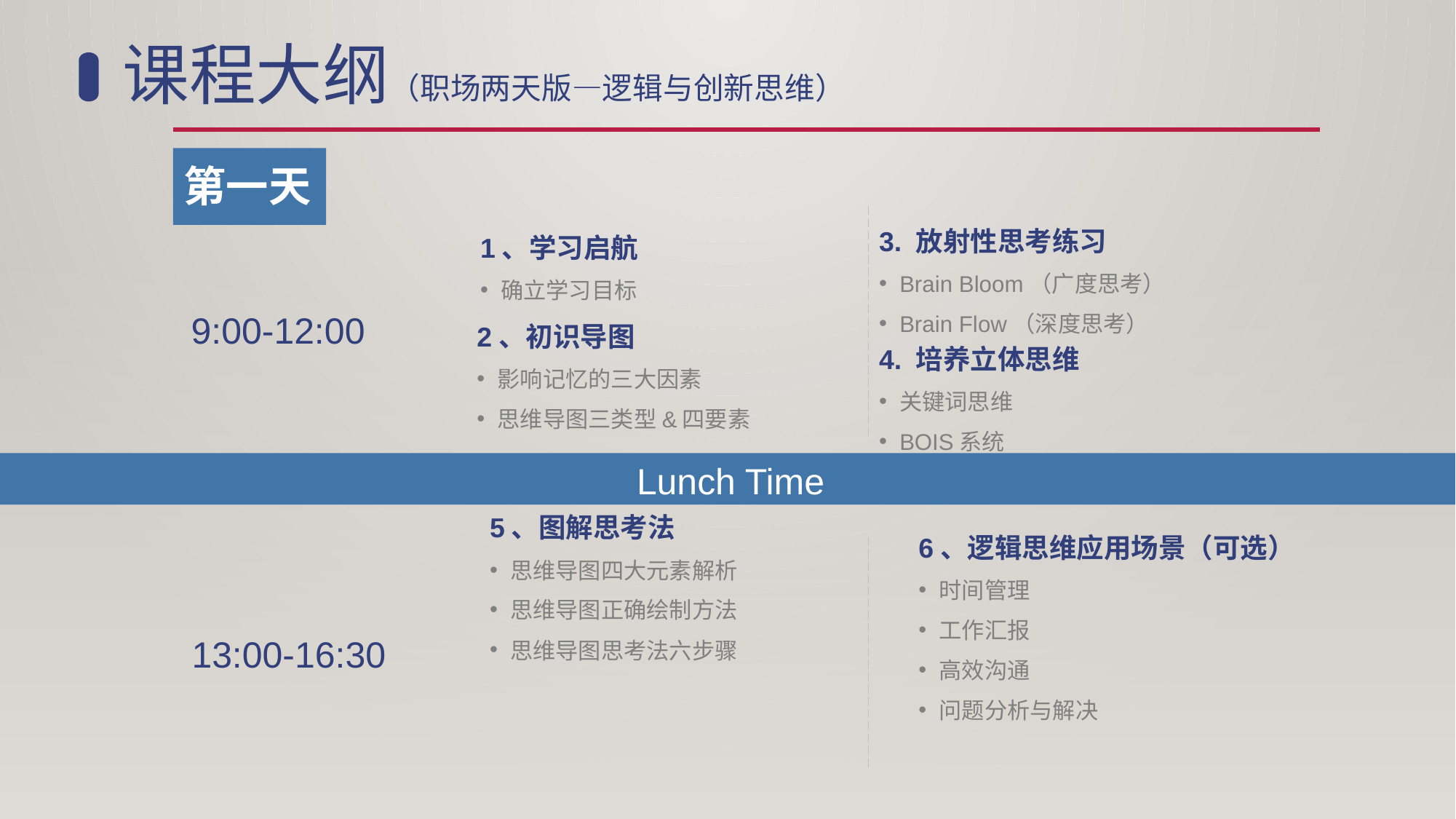

课程大纲（职场两天版—逻辑与创新思维）

第一天
3. 放射性思考练习
Brain Bloom（广度思考）
Brain Flow（深度思考）
1、学习启航
确立学习目标
9:00-12:00
2、初识导图
影响记忆的三大因素
思维导图三类型&四要素
4. 培养立体思维
关键词思维
BOIS系统

Lunch Time
5、图解思考法
思维导图四大元素解析
思维导图正确绘制方法
思维导图思考法六步骤
6、逻辑思维应用场景（可选）
时间管理
工作汇报
高效沟通
问题分析与解决
13:00-16:30